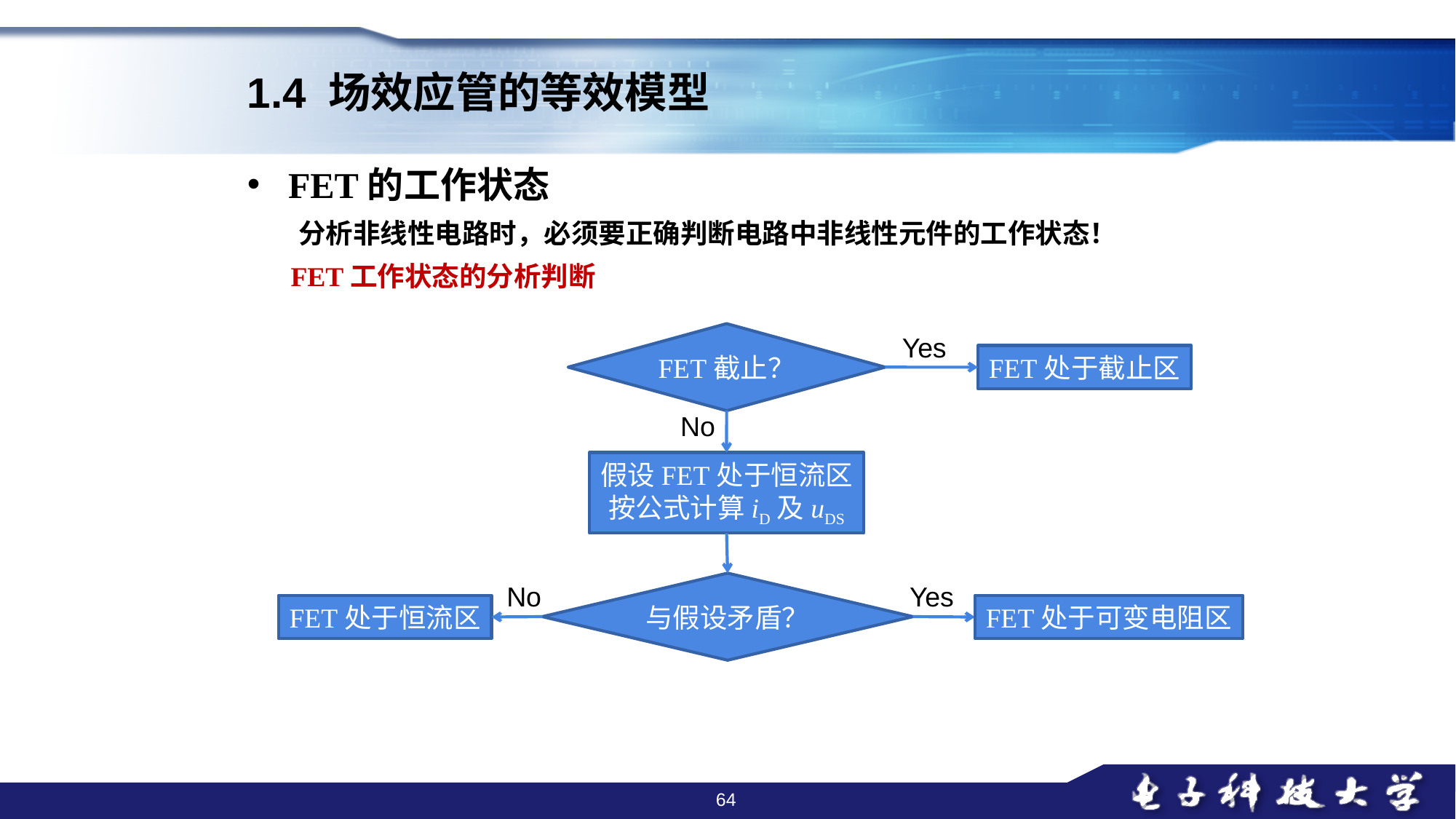

1.4 场效应管的等效模型
FET的工作状态
分析非线性电路时，必须要正确判断电路中非线性元件的工作状态！
FET工作状态的分析判断
FET截止？
Yes
FET处于截止区
No
假设FET处于恒流区
按公式计算iD及uDS
与假设矛盾？
No
Yes
FET处于恒流区
FET处于可变电阻区
64